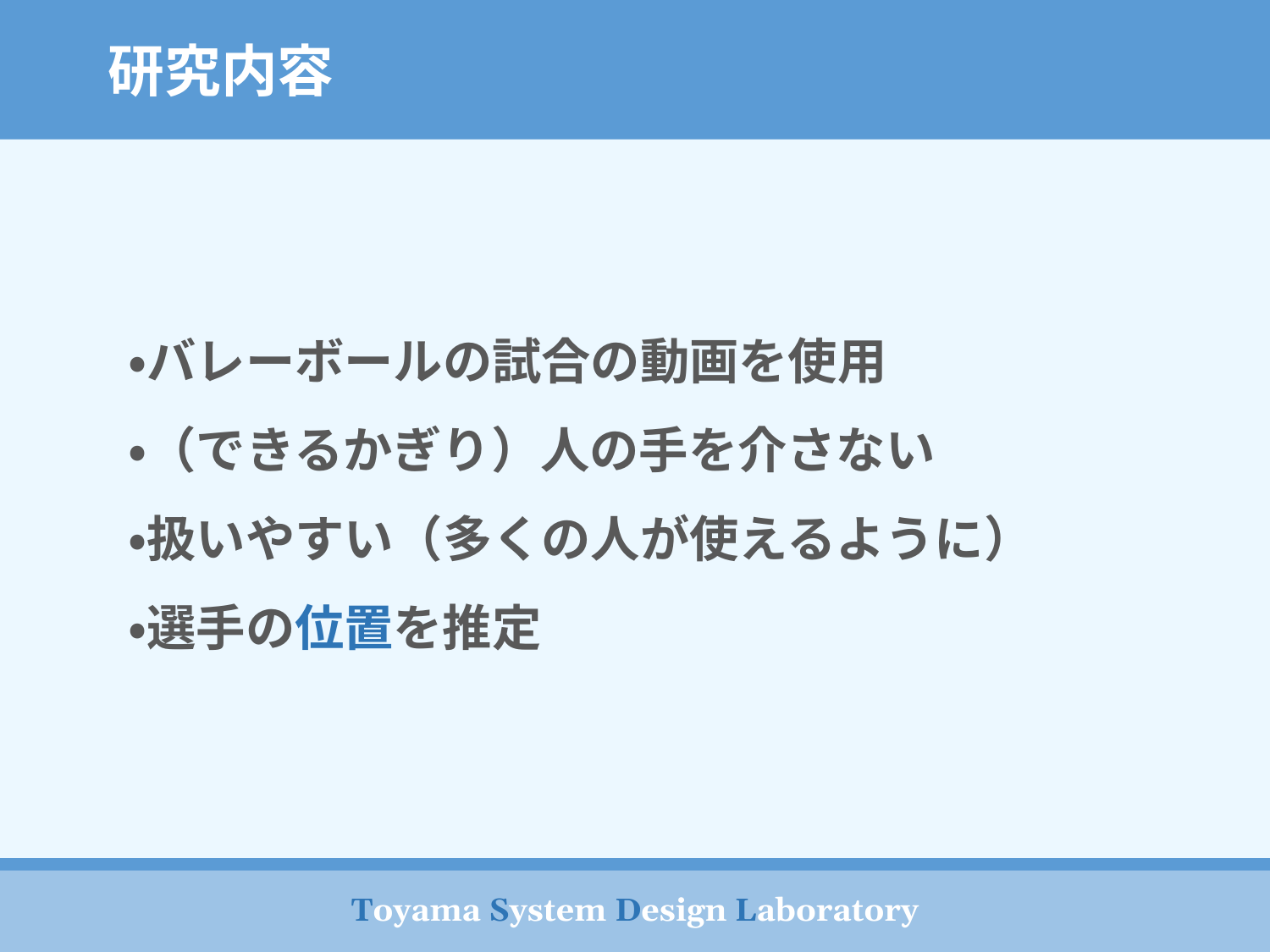

研究内容
・バレーボールの試合の動画を使用
・（できるかぎり）人の手を介さない
・扱いやすい（多くの人が使えるように）
・選手の位置を推定

Toyama System Design Laboratory